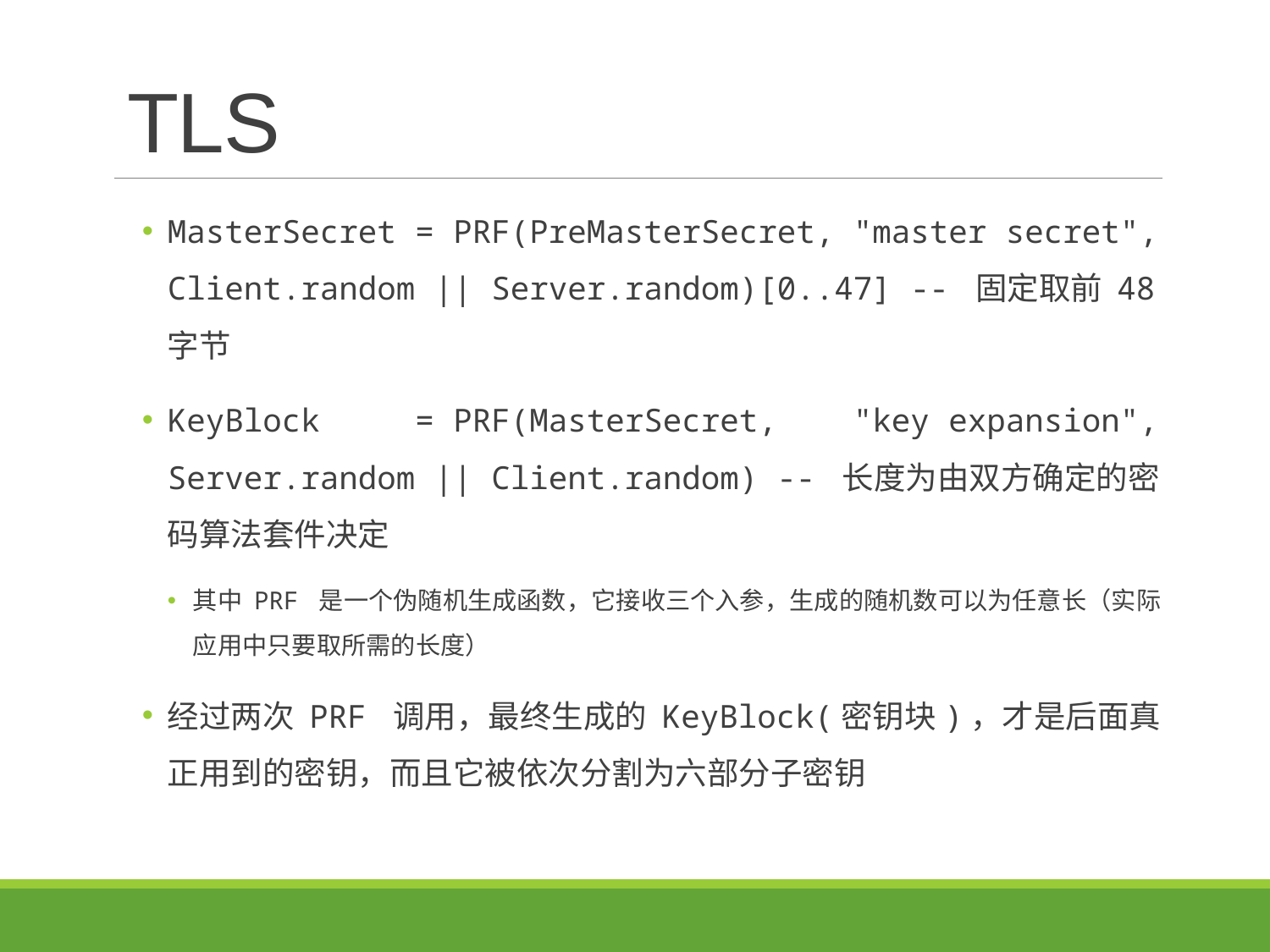

# TLS
MasterSecret = PRF(PreMasterSecret, "master secret", Client.random || Server.random)[0..47] -- 固定取前 48 字节
KeyBlock     = PRF(MasterSecret,    "key expansion", Server.random || Client.random) -- 长度为由双方确定的密码算法套件决定
其中 PRF 是一个伪随机生成函数，它接收三个入参，生成的随机数可以为任意长（实际应用中只要取所需的长度）
经过两次 PRF 调用，最终生成的 KeyBlock(密钥块)，才是后面真正用到的密钥，而且它被依次分割为六部分子密钥